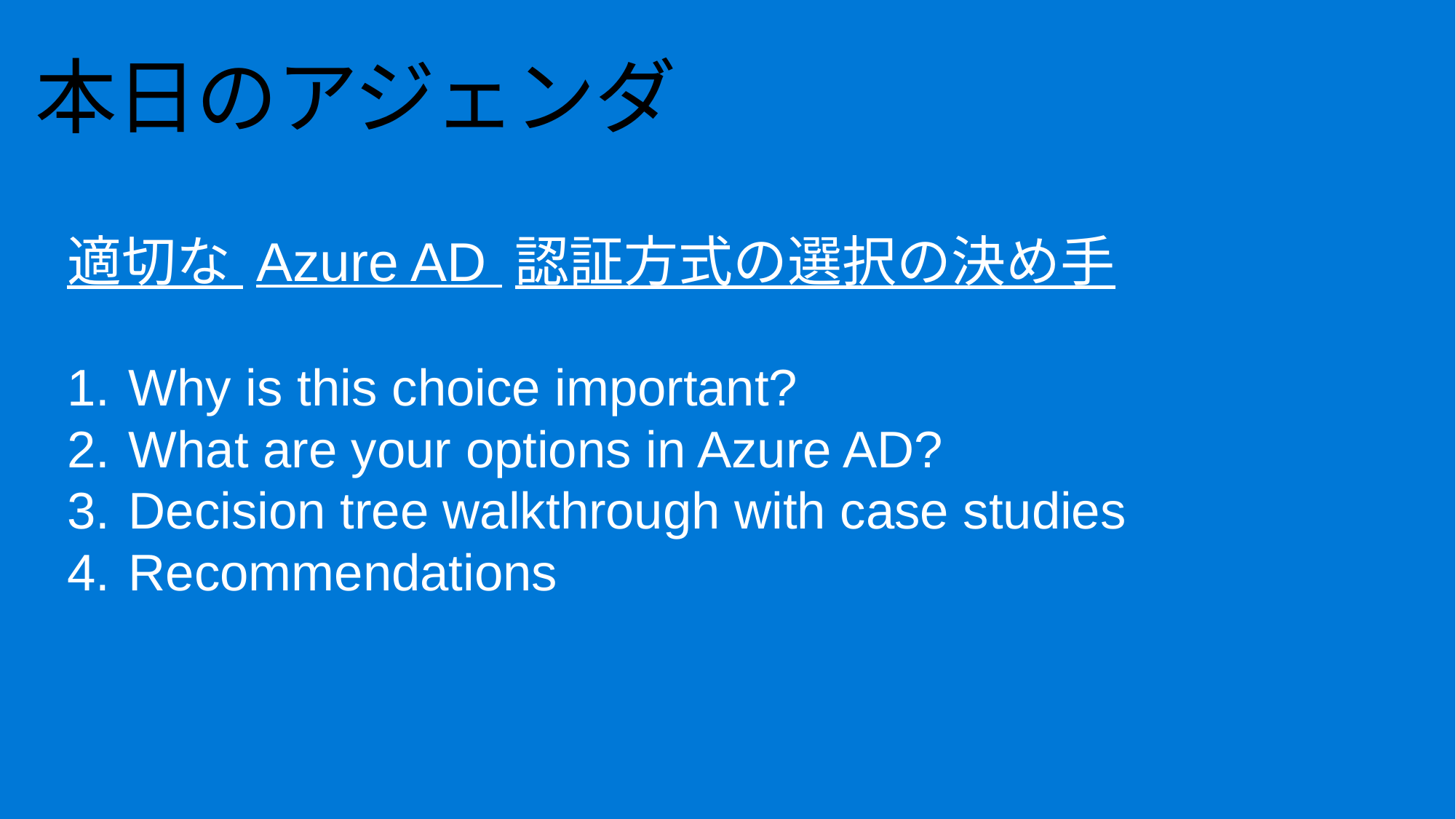

# 本日のアジェンダ
適切な Azure AD 認証方式の選択の決め手

Why is this choice important?
What are your options in Azure AD?
Decision tree walkthrough with case studies
Recommendations